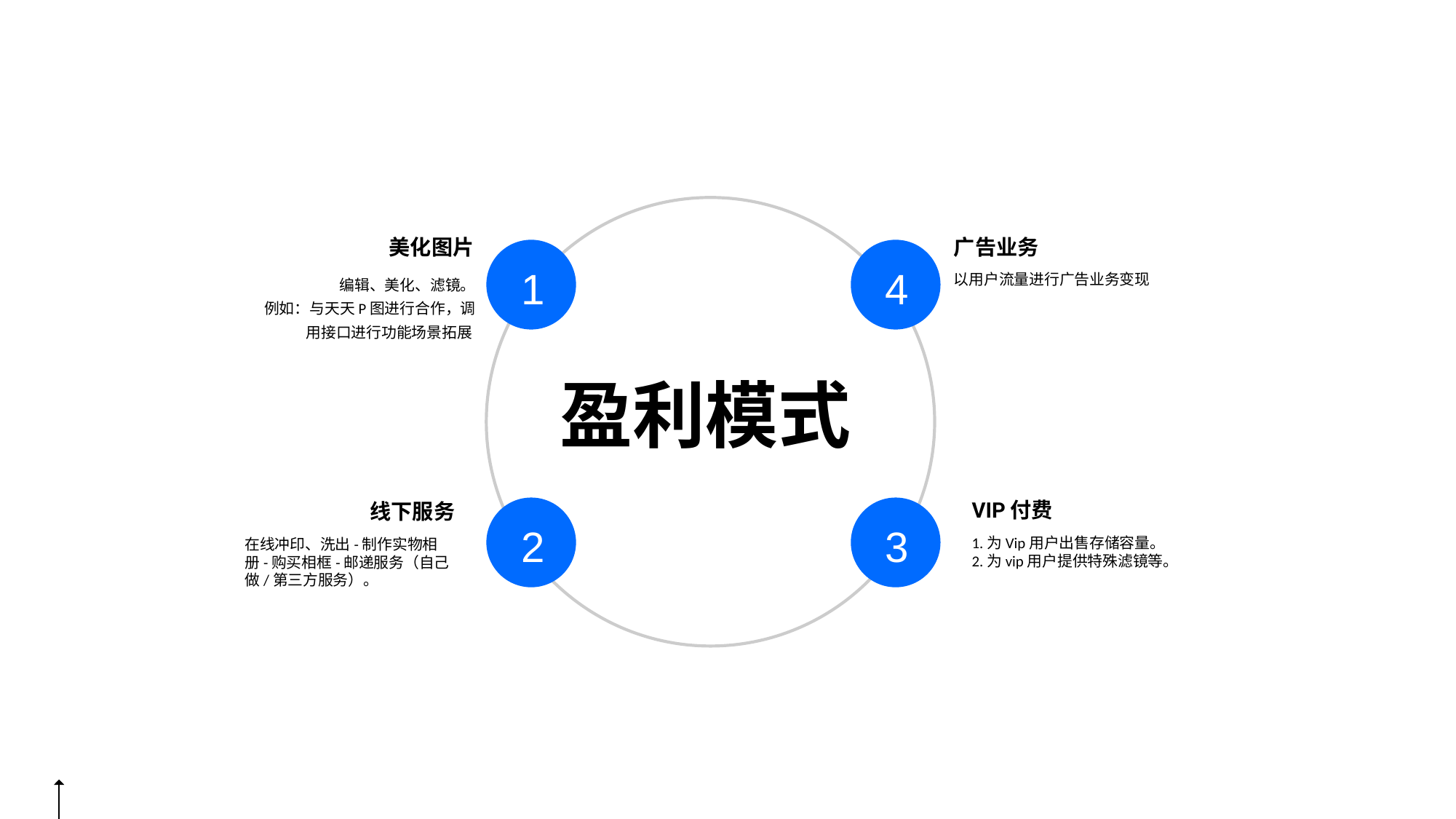

美化图片
广告业务
1
4
编辑、美化、滤镜。
例如：与天天P图进行合作，调用接口进行功能场景拓展
以用户流量进行广告业务变现
盈利模式
VIP付费
线下服务
2
3
1.为Vip用户出售存储容量。
2.为vip用户提供特殊滤镜等。
在线冲印、洗出-制作实物相册-购买相框-邮递服务（自己做/第三方服务）。